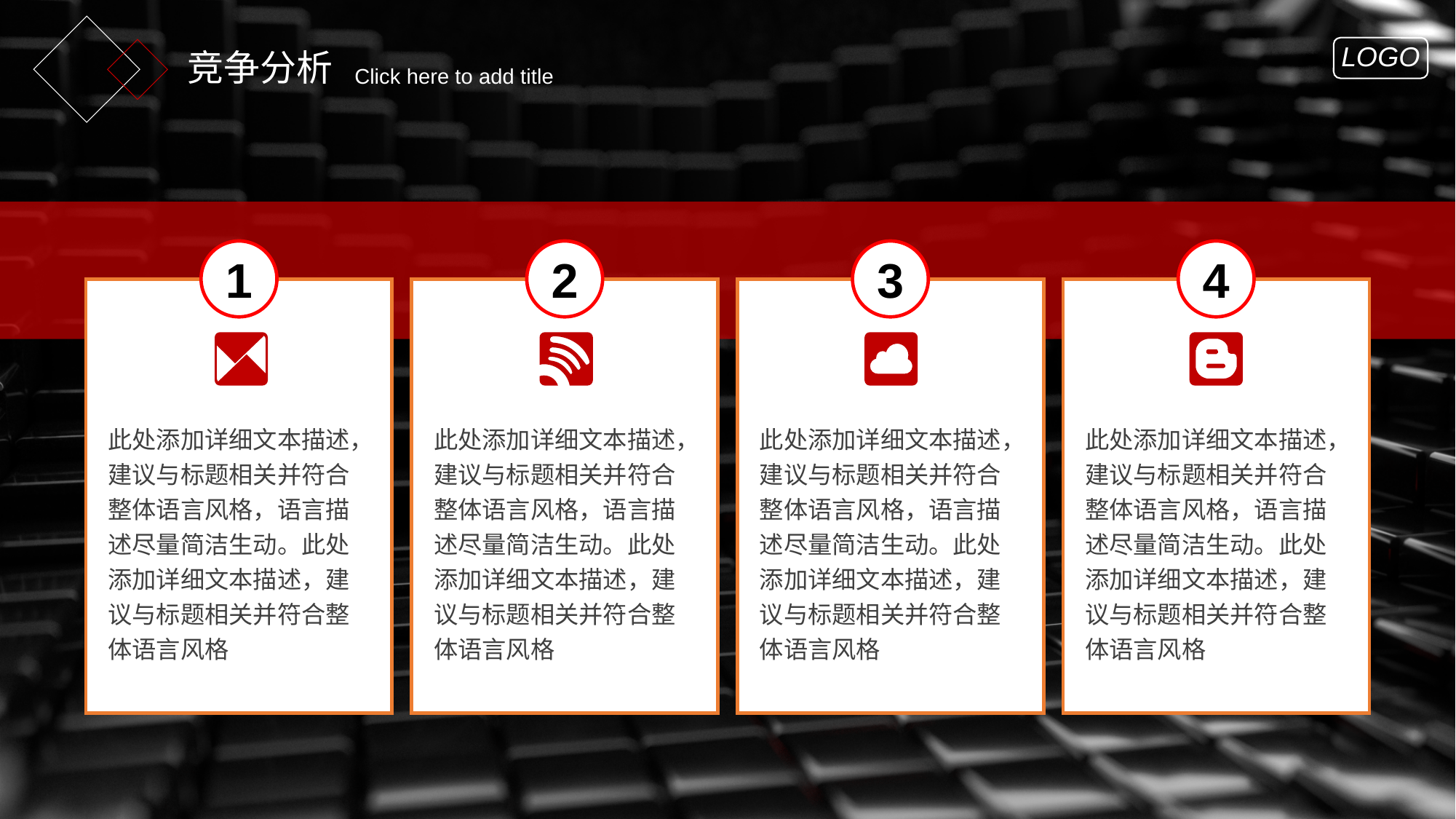

LOGO

竞争分析
Click here to add title

1
2
3
4

此处添加详细文本描述，建议与标题相关并符合整体语言风格，语言描述尽量简洁生动。此处添加详细文本描述，建议与标题相关并符合整体语言风格
此处添加详细文本描述，建议与标题相关并符合整体语言风格，语言描述尽量简洁生动。此处添加详细文本描述，建议与标题相关并符合整体语言风格
此处添加详细文本描述，建议与标题相关并符合整体语言风格，语言描述尽量简洁生动。此处添加详细文本描述，建议与标题相关并符合整体语言风格
此处添加详细文本描述，建议与标题相关并符合整体语言风格，语言描述尽量简洁生动。此处添加详细文本描述，建议与标题相关并符合整体语言风格